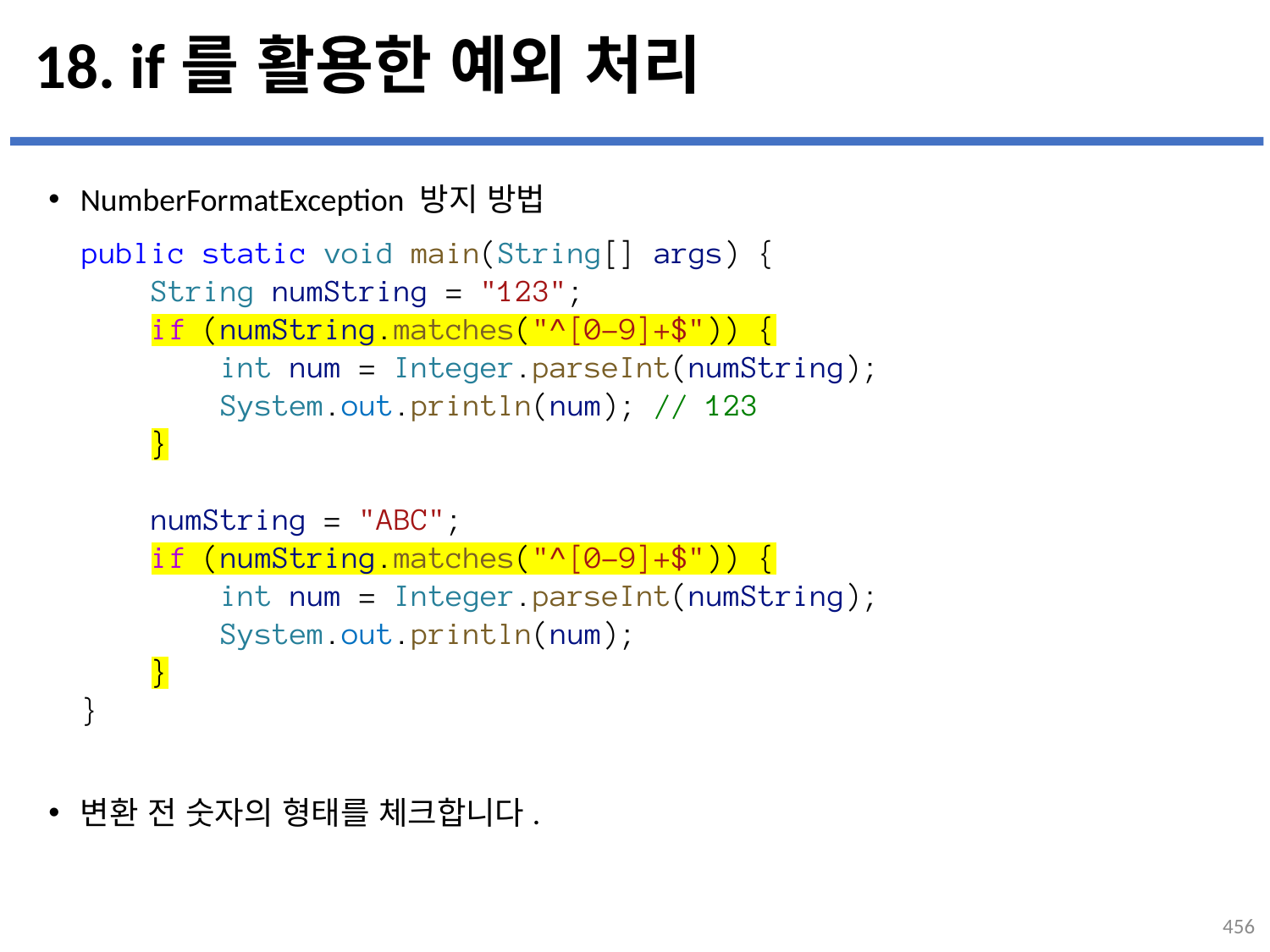

# 18. if를 활용한 예외 처리
NumberFormatException 방지 방법

변환 전 숫자의 형태를 체크합니다.
public static void main(String[] args) {
    String numString = "123";
    if (numString.matches("^[0-9]+$")) {
        int num = Integer.parseInt(numString);
        System.out.println(num); // 123
    }
    numString = "ABC";
    if (numString.matches("^[0-9]+$")) {
        int num = Integer.parseInt(numString);
        System.out.println(num);
    }
}
456